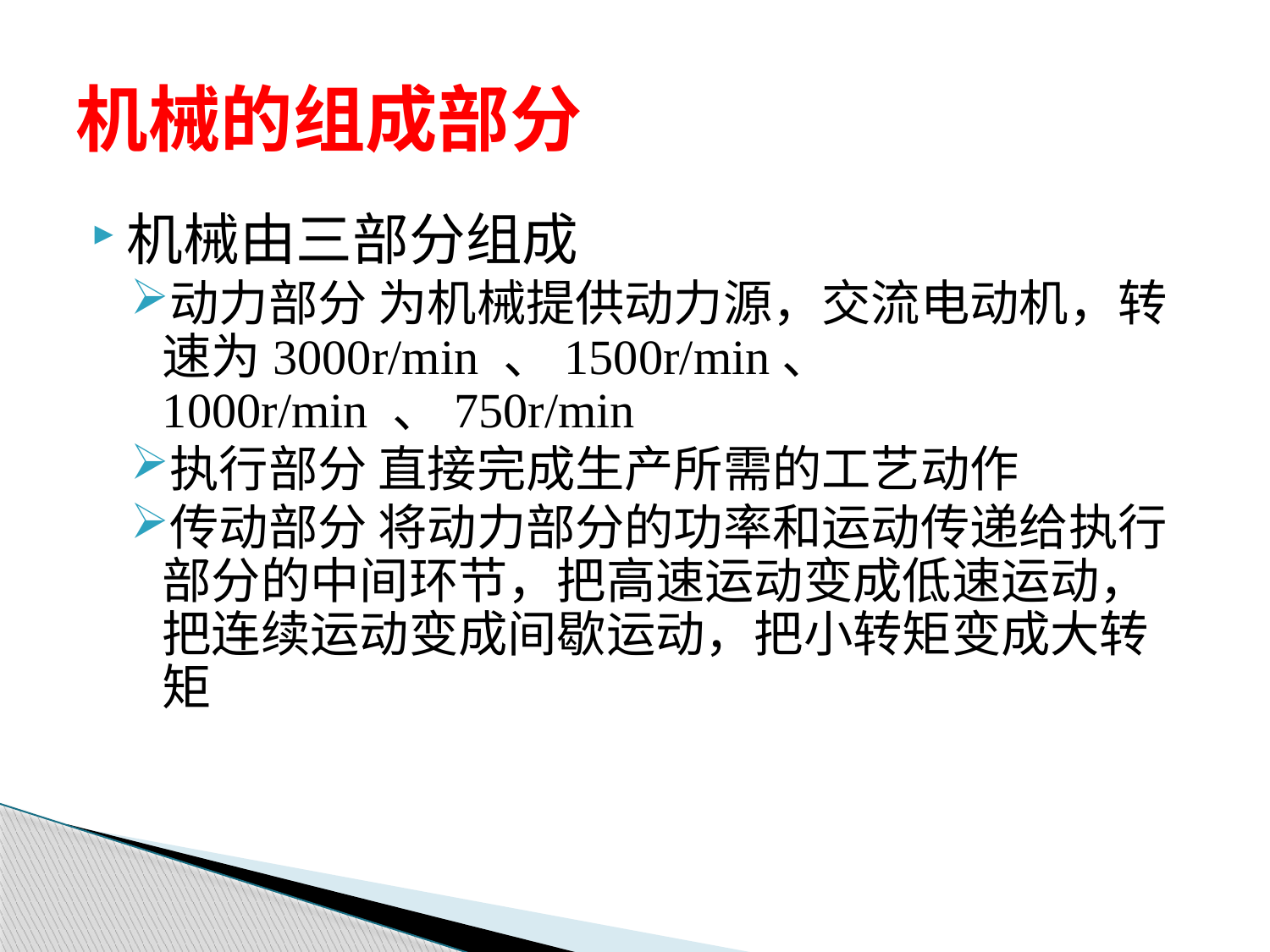

# 机械的组成部分
机械由三部分组成
动力部分 为机械提供动力源，交流电动机，转速为3000r/min 、1500r/min、 1000r/min 、750r/min
执行部分 直接完成生产所需的工艺动作
传动部分 将动力部分的功率和运动传递给执行部分的中间环节，把高速运动变成低速运动，把连续运动变成间歇运动，把小转矩变成大转矩